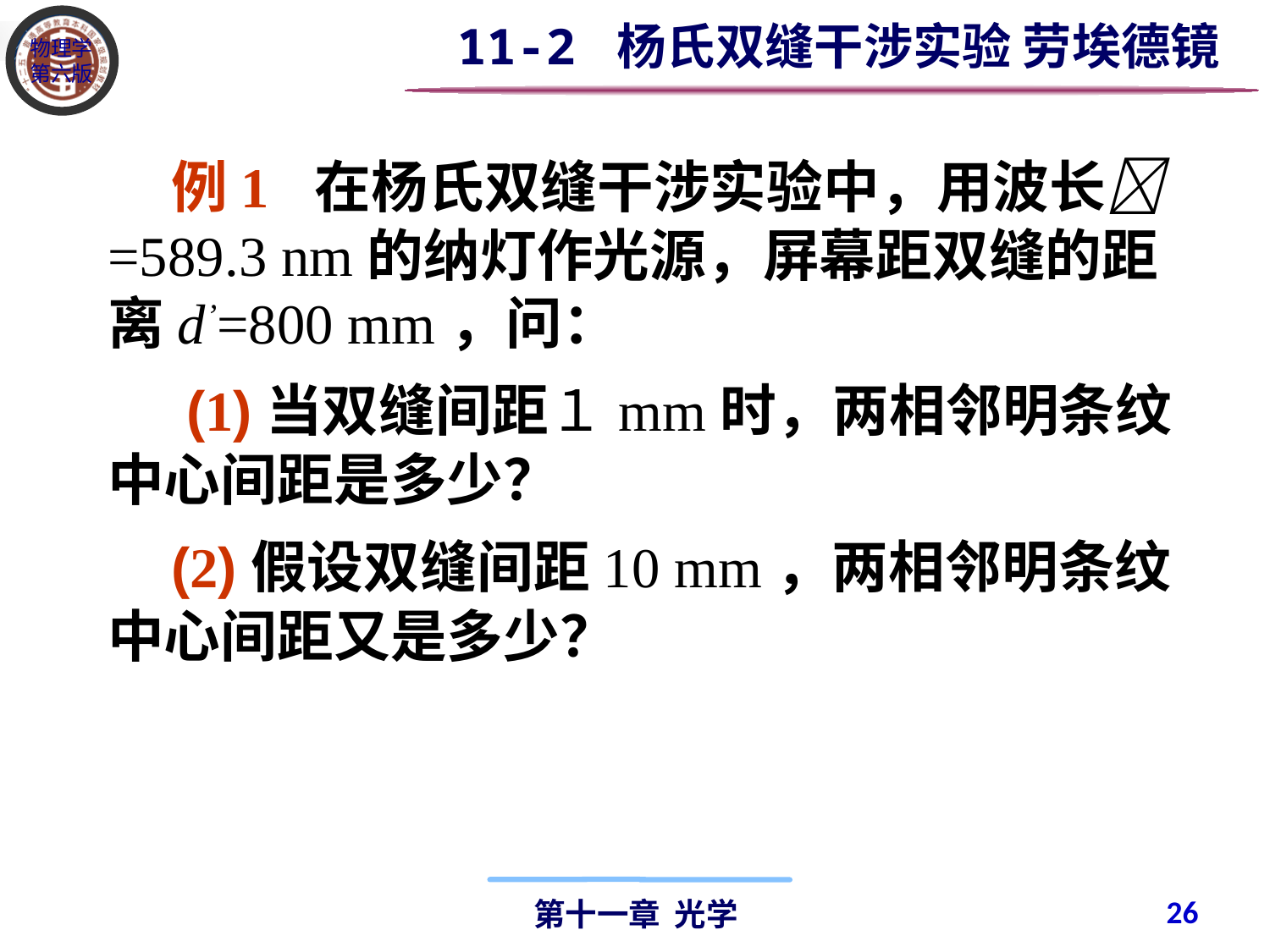

11-2 杨氏双缝干涉实验 劳埃德镜

　例1  在杨氏双缝干涉实验中，用波长λ=589.3 nm的纳灯作光源，屏幕距双缝的距离d’=800 mm，问：
　(1)当双缝间距１mm时，两相邻明条纹中心间距是多少？
    (2)假设双缝间距10 mm，两相邻明条纹中心间距又是多少？

26